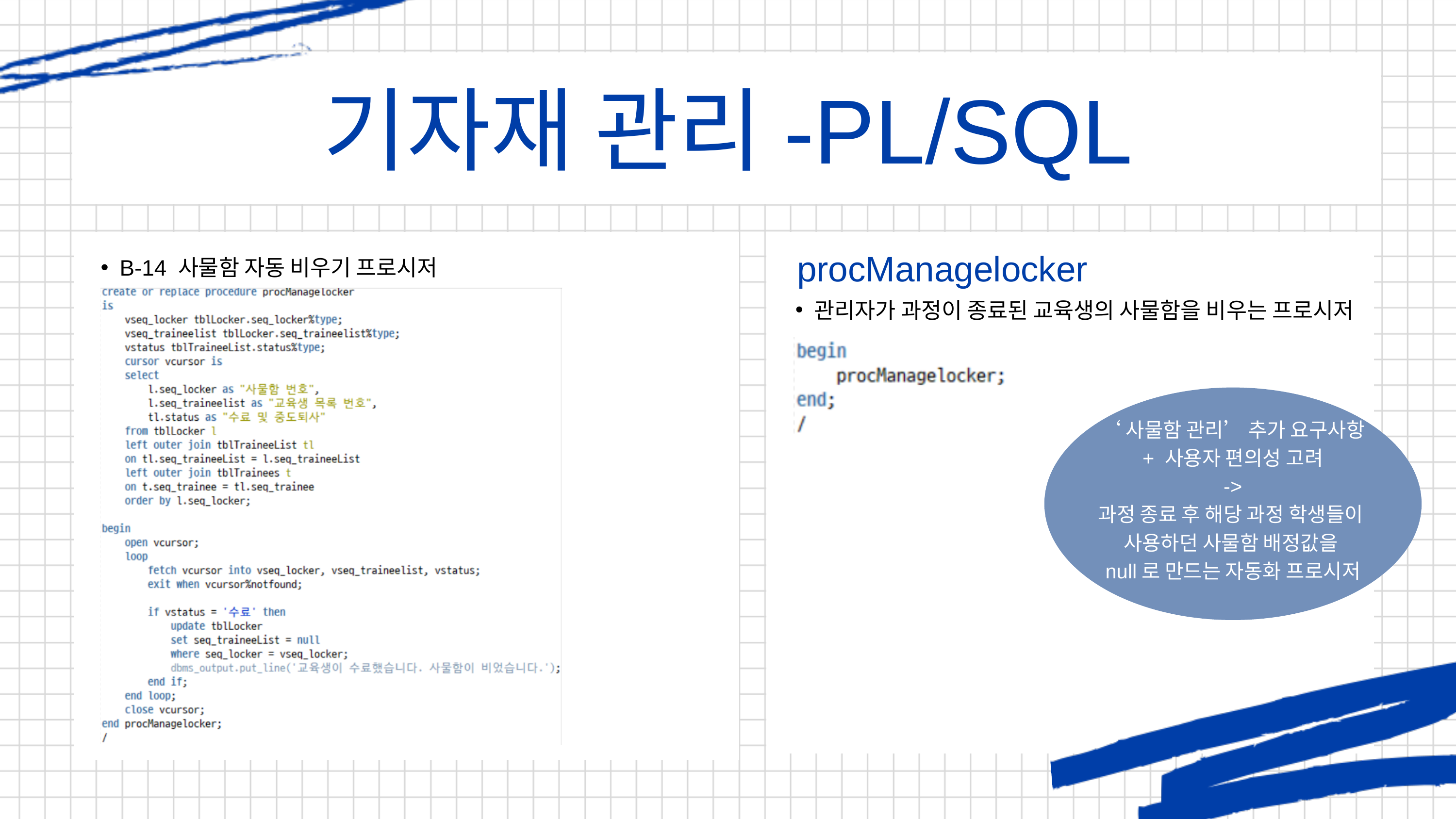

기자재 관리-PL/SQL

procManagelocker

관리자가 과정이 종료된 교육생의 사물함을 비우는 프로시저
B-14 사물함 자동 비우기 프로시저

‘사물함 관리’ 추가 요구사항
+ 사용자 편의성 고려
->
과정 종료 후 해당 과정 학생들이
사용하던 사물함 배정값을
null로 만드는 자동화 프로시저